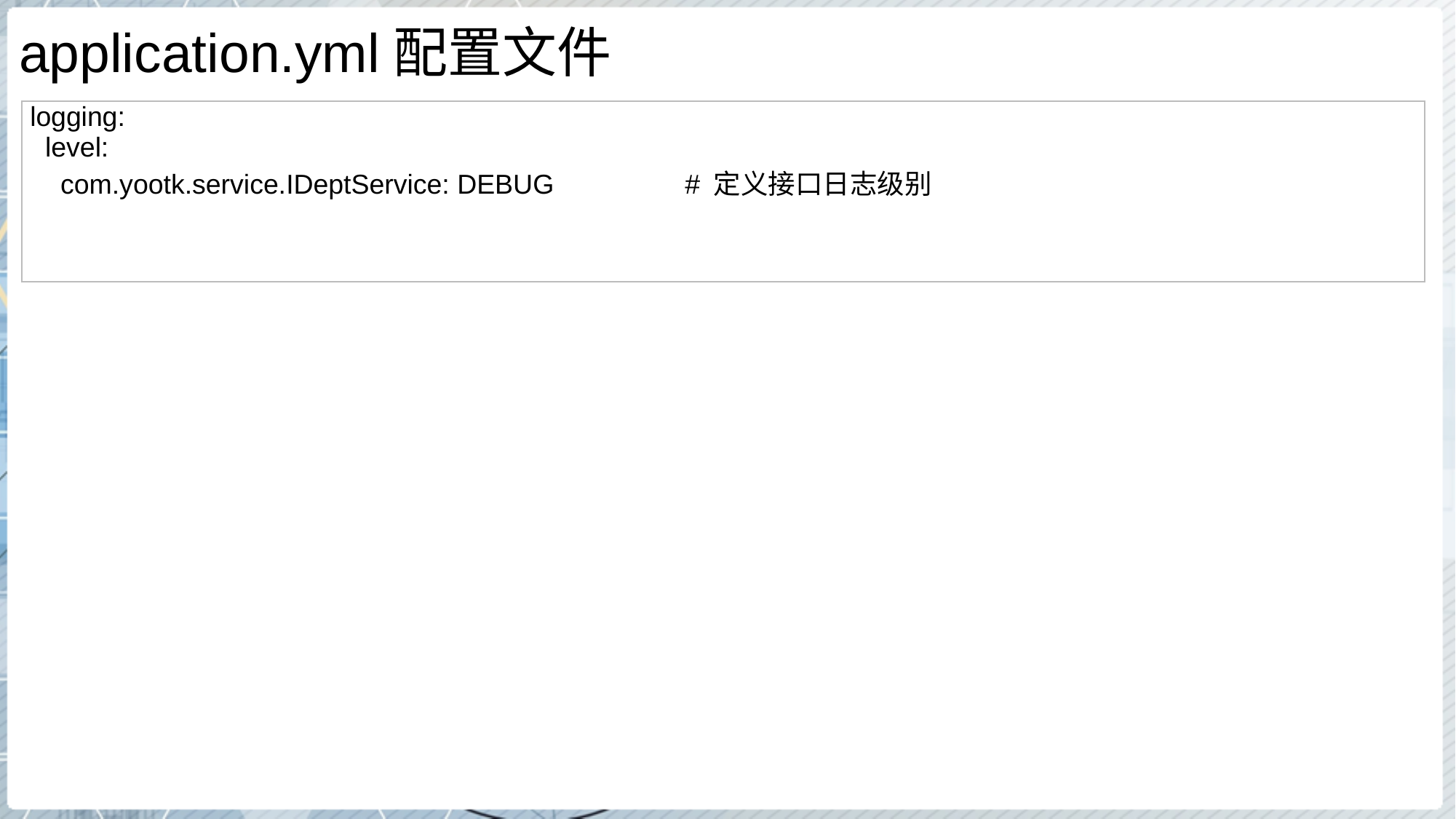

# application.yml配置文件
| logging: level: com.yootk.service.IDeptService: DEBUG # 定义接口日志级别 |
| --- |